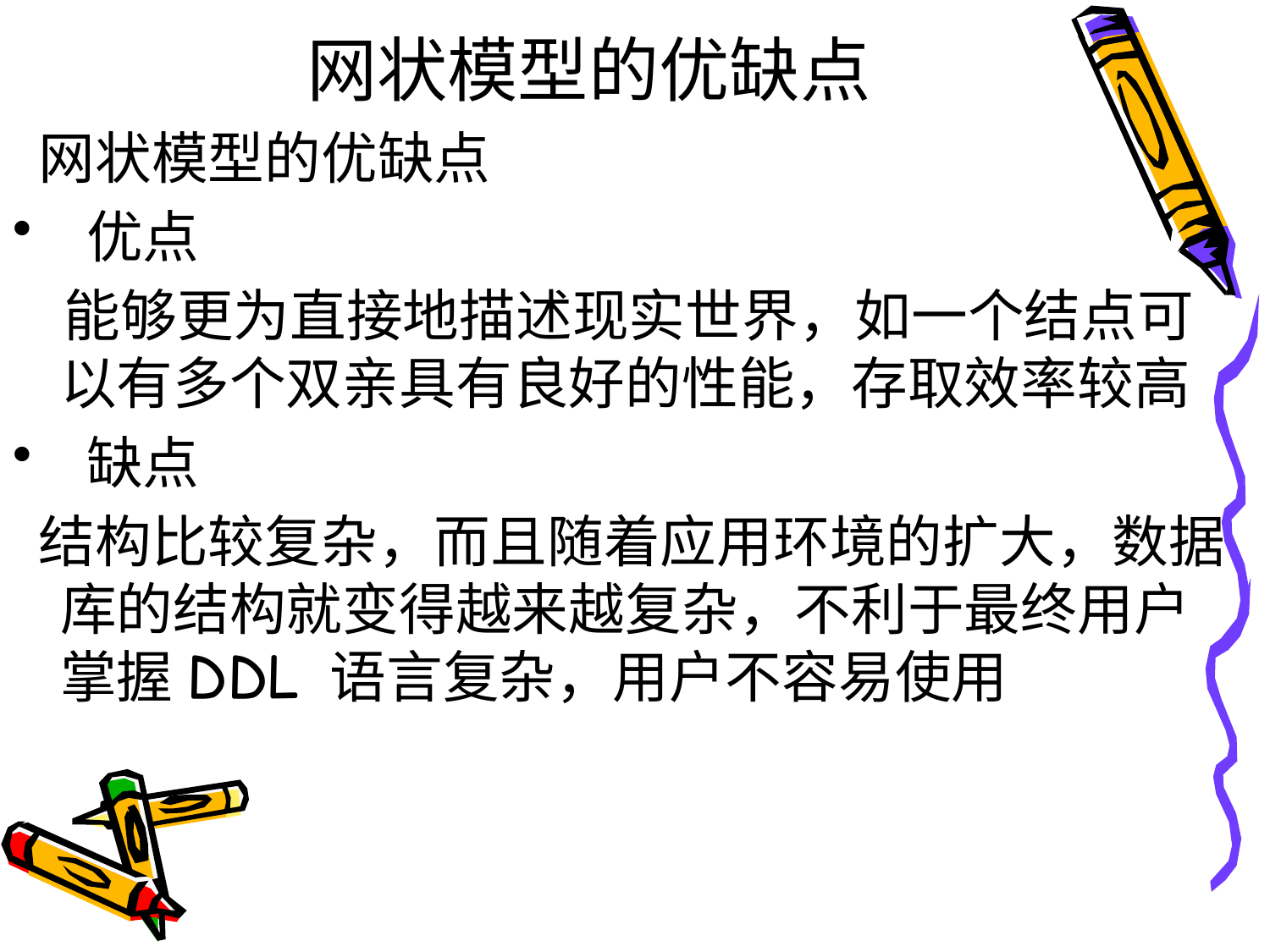

# 网状模型的优缺点
 网状模型的优缺点
 优点
   能够更为直接地描述现实世界，如一个结点可以有多个双亲具有良好的性能，存取效率较高
 缺点
 结构比较复杂，而且随着应用环境的扩大，数据库的结构就变得越来越复杂，不利于最终用户掌握DDL 语言复杂，用户不容易使用